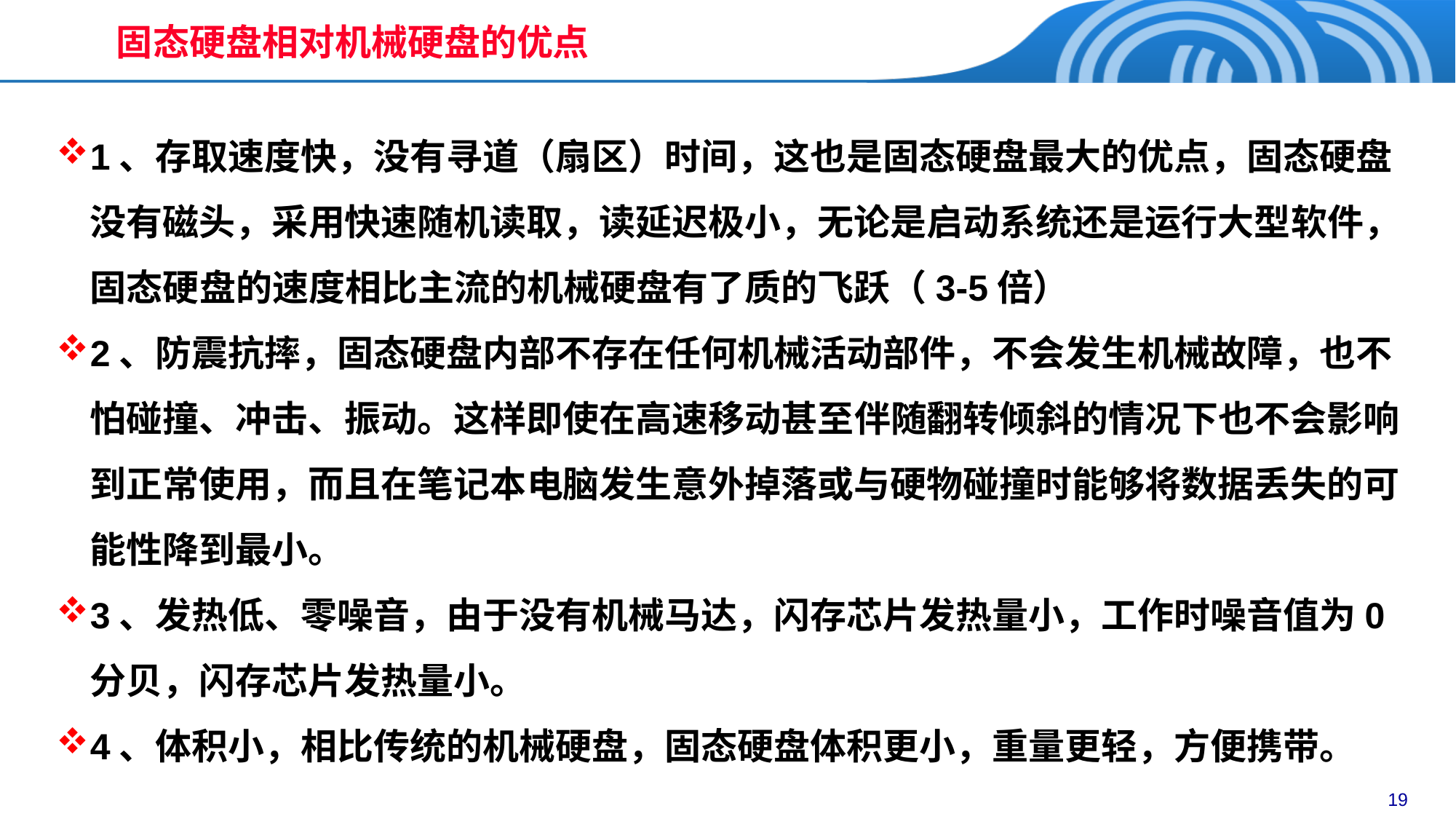

# 固态硬盘相对机械硬盘的优点
1、存取速度快，没有寻道（扇区）时间，这也是固态硬盘最大的优点，固态硬盘没有磁头，采用快速随机读取，读延迟极小，无论是启动系统还是运行大型软件，固态硬盘的速度相比主流的机械硬盘有了质的飞跃（3-5倍）
2、防震抗摔，固态硬盘内部不存在任何机械活动部件，不会发生机械故障，也不怕碰撞、冲击、振动。这样即使在高速移动甚至伴随翻转倾斜的情况下也不会影响到正常使用，而且在笔记本电脑发生意外掉落或与硬物碰撞时能够将数据丢失的可能性降到最小。
3、发热低、零噪音，由于没有机械马达，闪存芯片发热量小，工作时噪音值为0分贝，闪存芯片发热量小。
4、体积小，相比传统的机械硬盘，固态硬盘体积更小，重量更轻，方便携带。